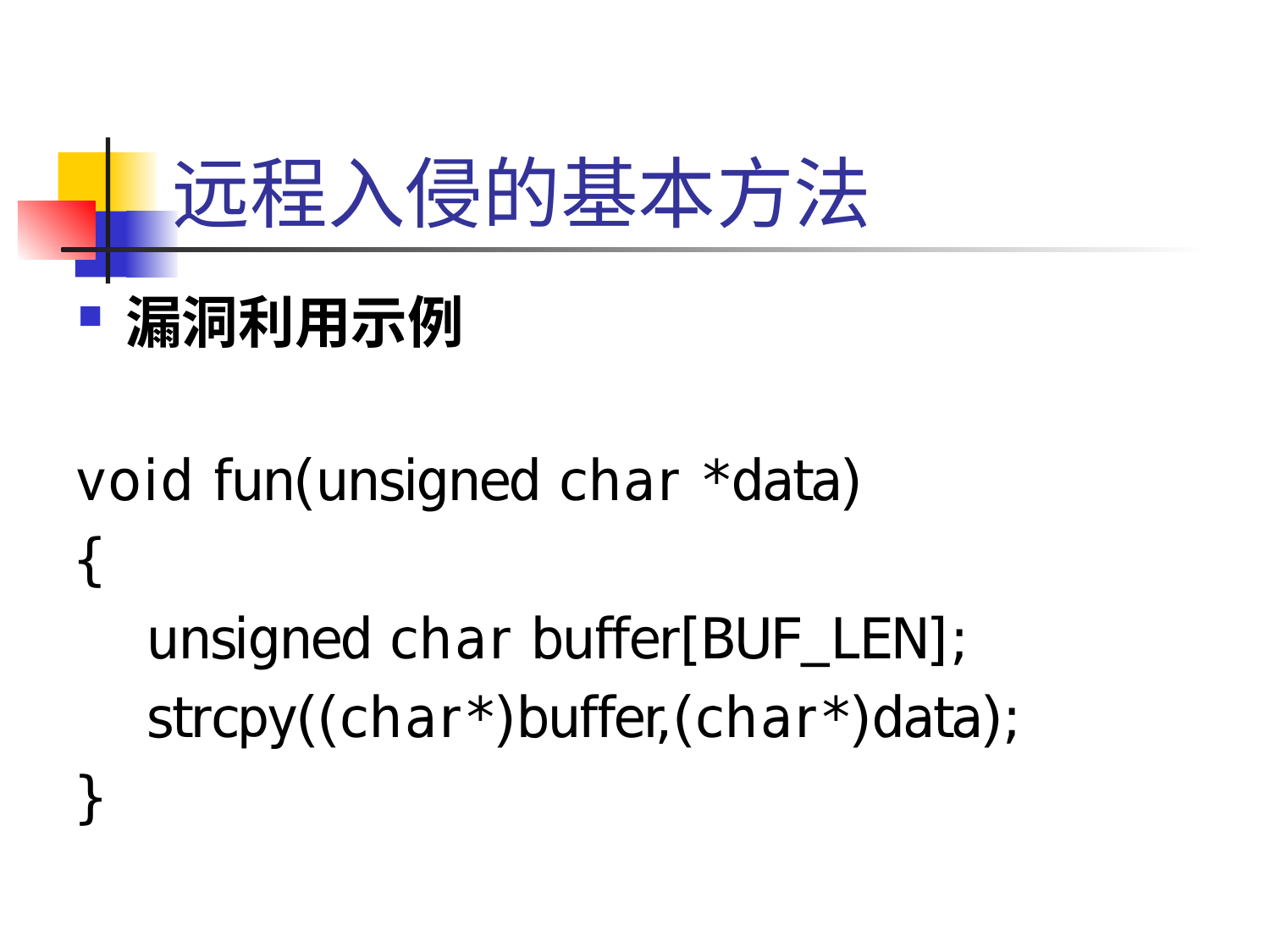

# 远程入侵的基本方法
漏洞利用示例

void fun(unsigned char *data)
{
    unsigned char buffer[BUF_LEN];
    strcpy((char*)buffer,(char*)data);
}